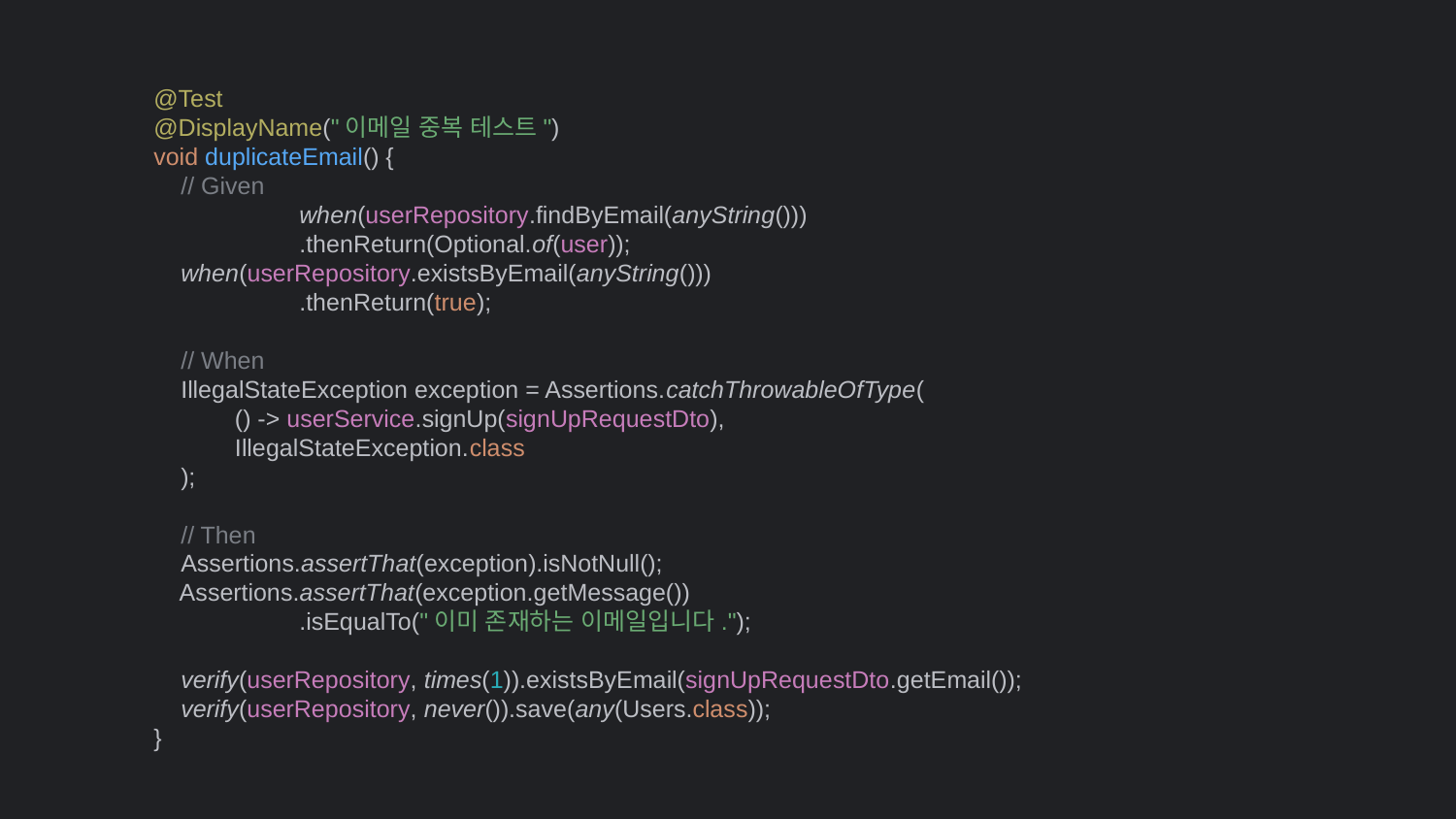

@Test
@DisplayName("이메일 중복 테스트")
void duplicateEmail() {
    // Given
		when(userRepository.findByEmail(anyString()))
		.thenReturn(Optional.of(user));
    when(userRepository.existsByEmail(anyString()))
		.thenReturn(true);
    // When
    IllegalStateException exception = Assertions.catchThrowableOfType(
            () -> userService.signUp(signUpRequestDto),
            IllegalStateException.class
    );
    // Then
    Assertions.assertThat(exception).isNotNull();
    Assertions.assertThat(exception.getMessage())
		.isEqualTo("이미 존재하는 이메일입니다.");
    verify(userRepository, times(1)).existsByEmail(signUpRequestDto.getEmail());
    verify(userRepository, never()).save(any(Users.class));
}